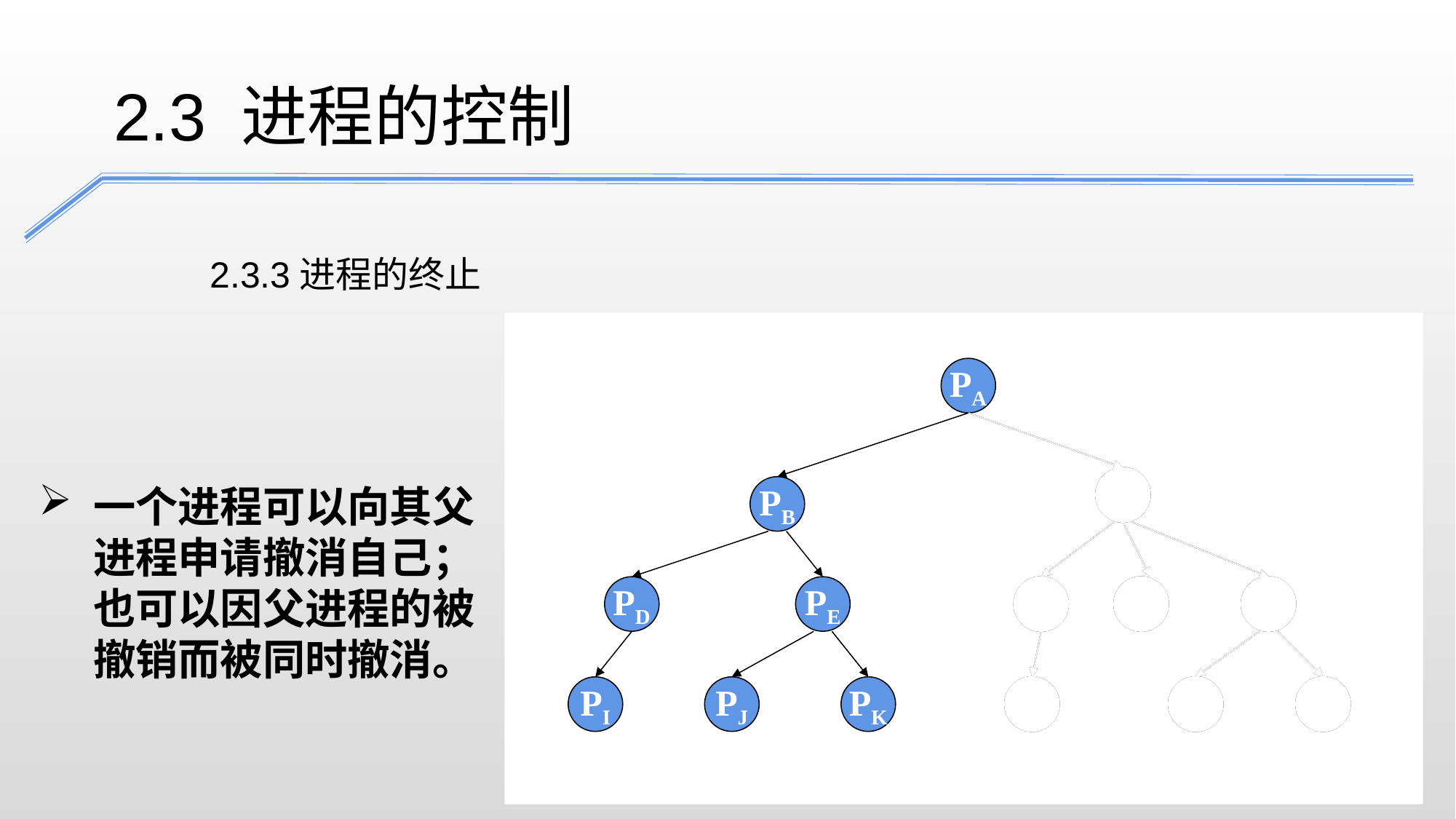

2.3 进程的控制
2.3.3进程的终止

PA

PC
PB

PD
PE
PF
PG
PH

PI
PJ
PK
PL
PM
PN

一个进程可以向其父进程申请撤消自己；也可以因父进程的被撤销而被同时撤消。